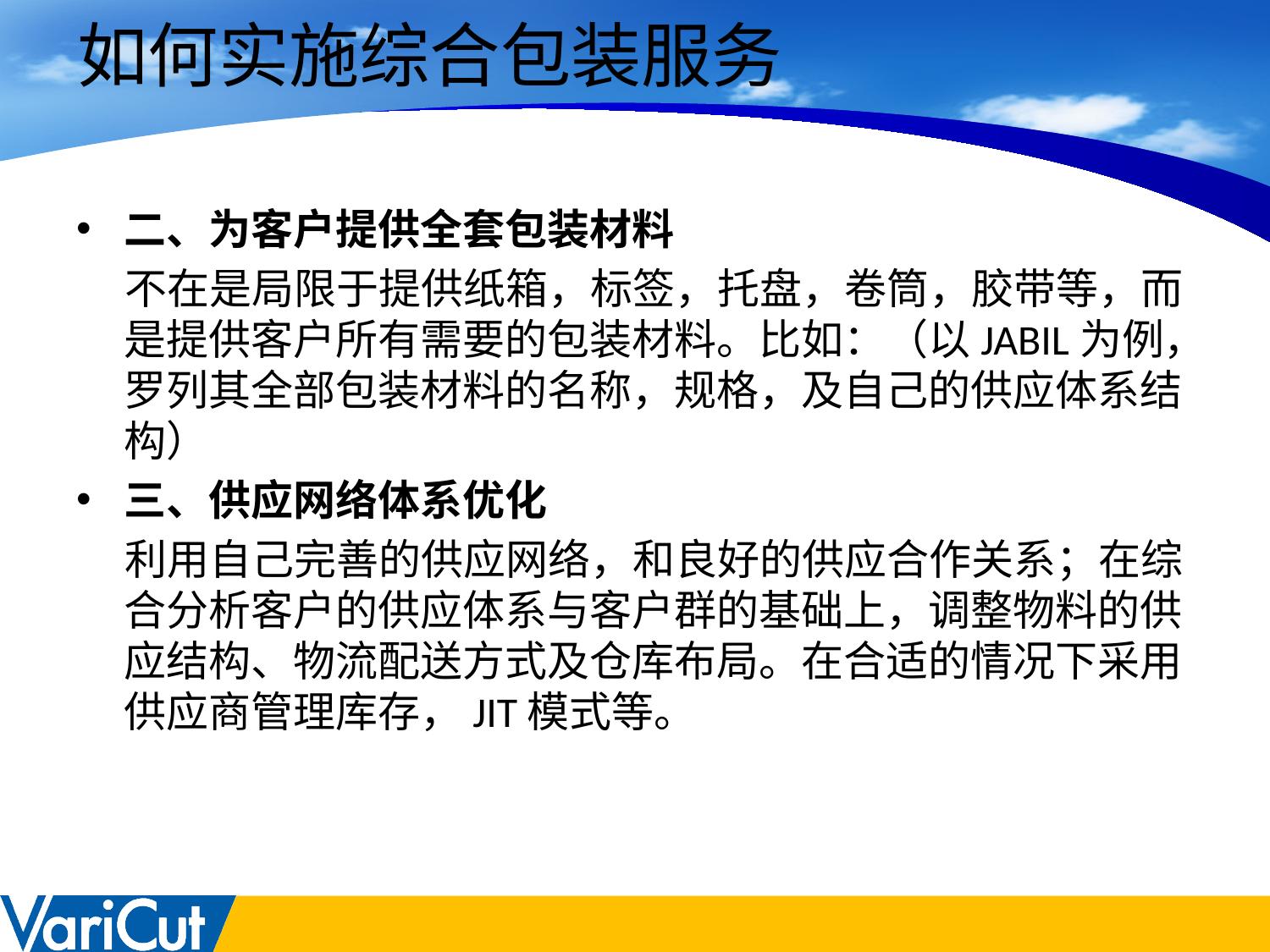

# 如何实施综合包装服务
二、为客户提供全套包装材料
    不在是局限于提供纸箱，标签，托盘，卷筒，胶带等，而是提供客户所有需要的包装材料。比如：（以JABIL为例，罗列其全部包装材料的名称，规格，及自己的供应体系结构）
三、供应网络体系优化
    利用自己完善的供应网络，和良好的供应合作关系；在综合分析客户的供应体系与客户群的基础上，调整物料的供应结构、物流配送方式及仓库布局。在合适的情况下采用供应商管理库存，JIT模式等。